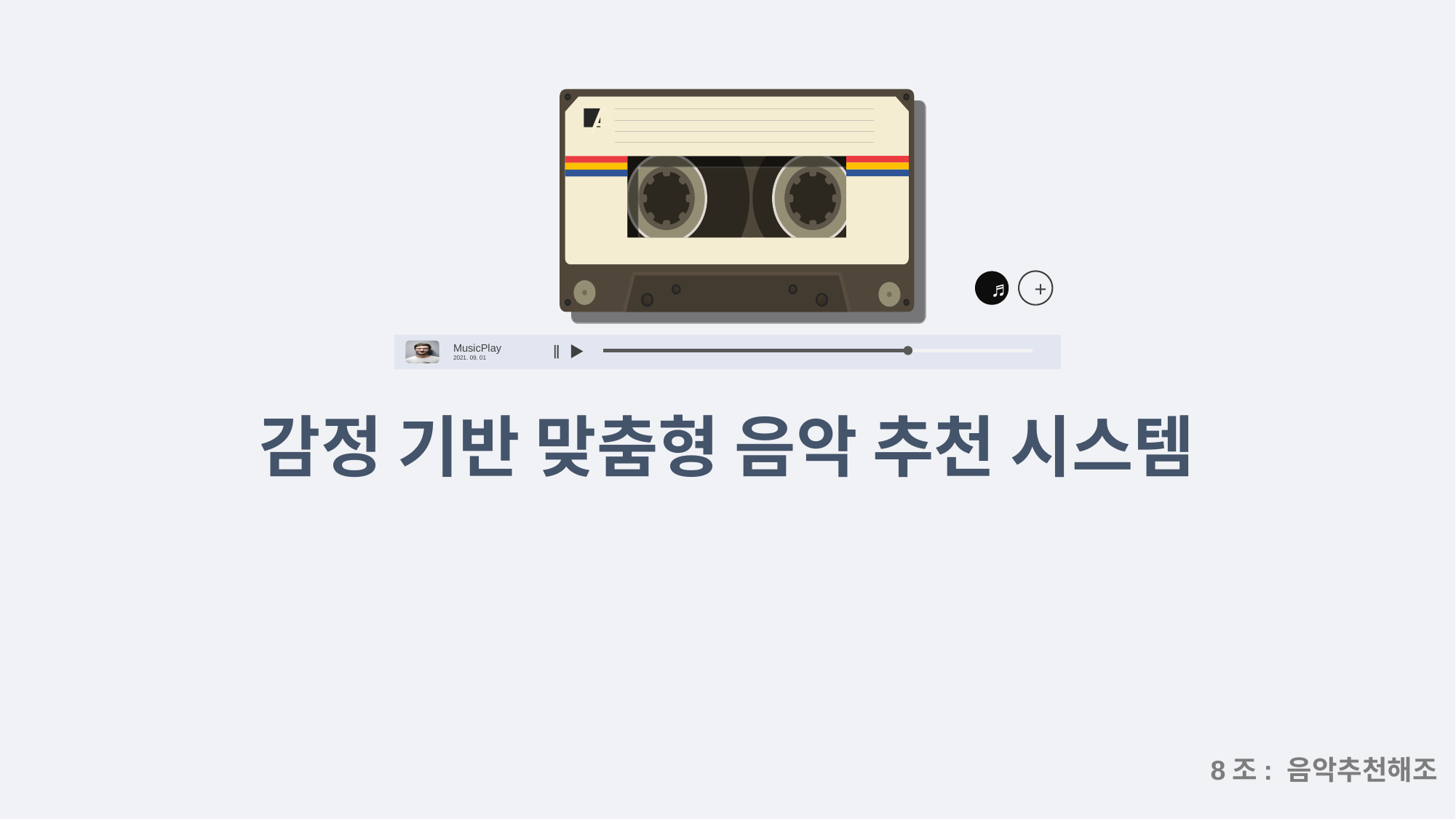

A

PPTEnjoy your stylish business and campus life with BIZCAM

+
♬

MusicPlay
2021. 09. 01

감정 기반 맞춤형 음악 추천 시스템

8조: 음악추천해조